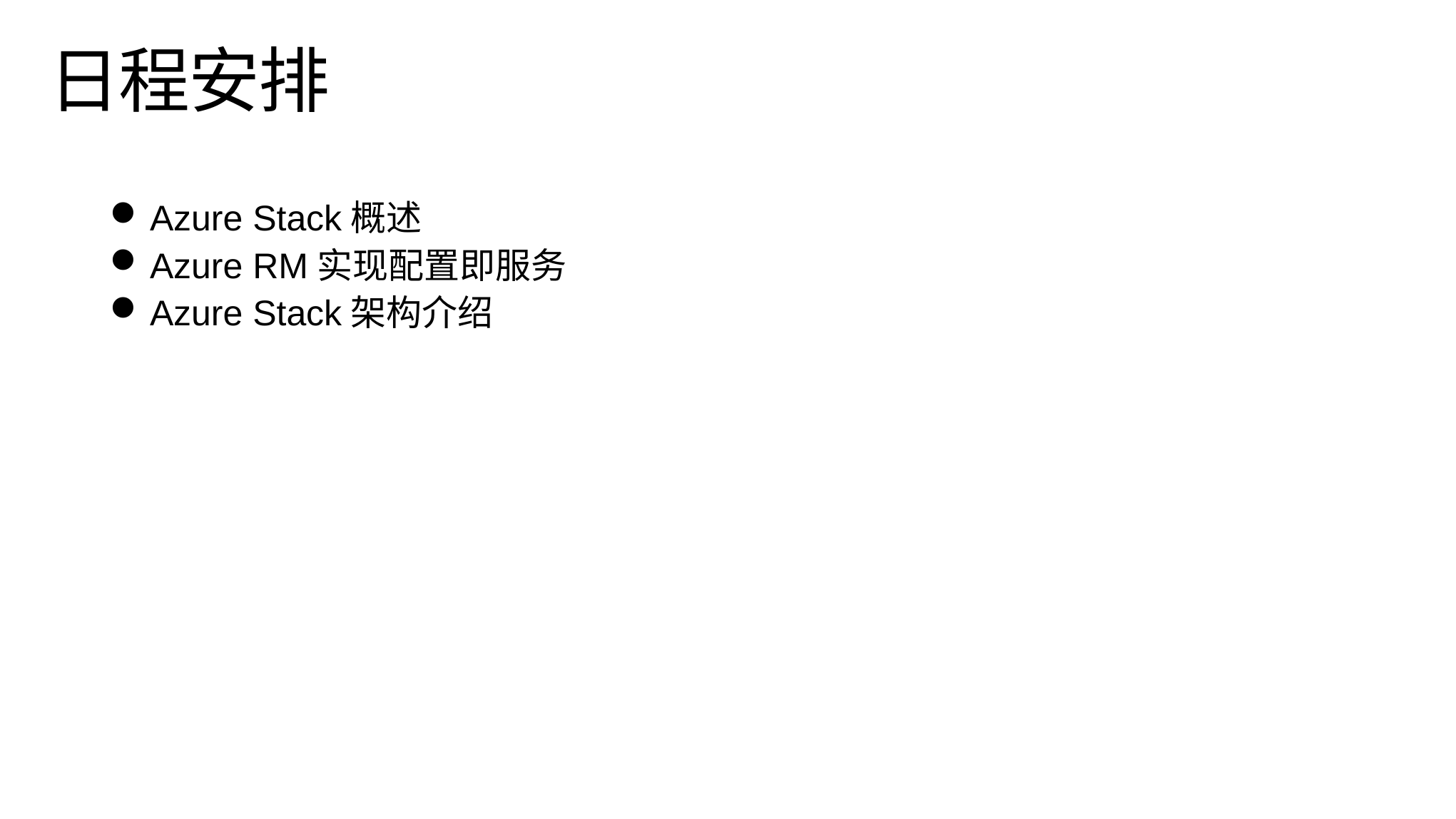

# 日程安排
Azure Stack概述
Azure RM实现配置即服务
Azure Stack架构介绍